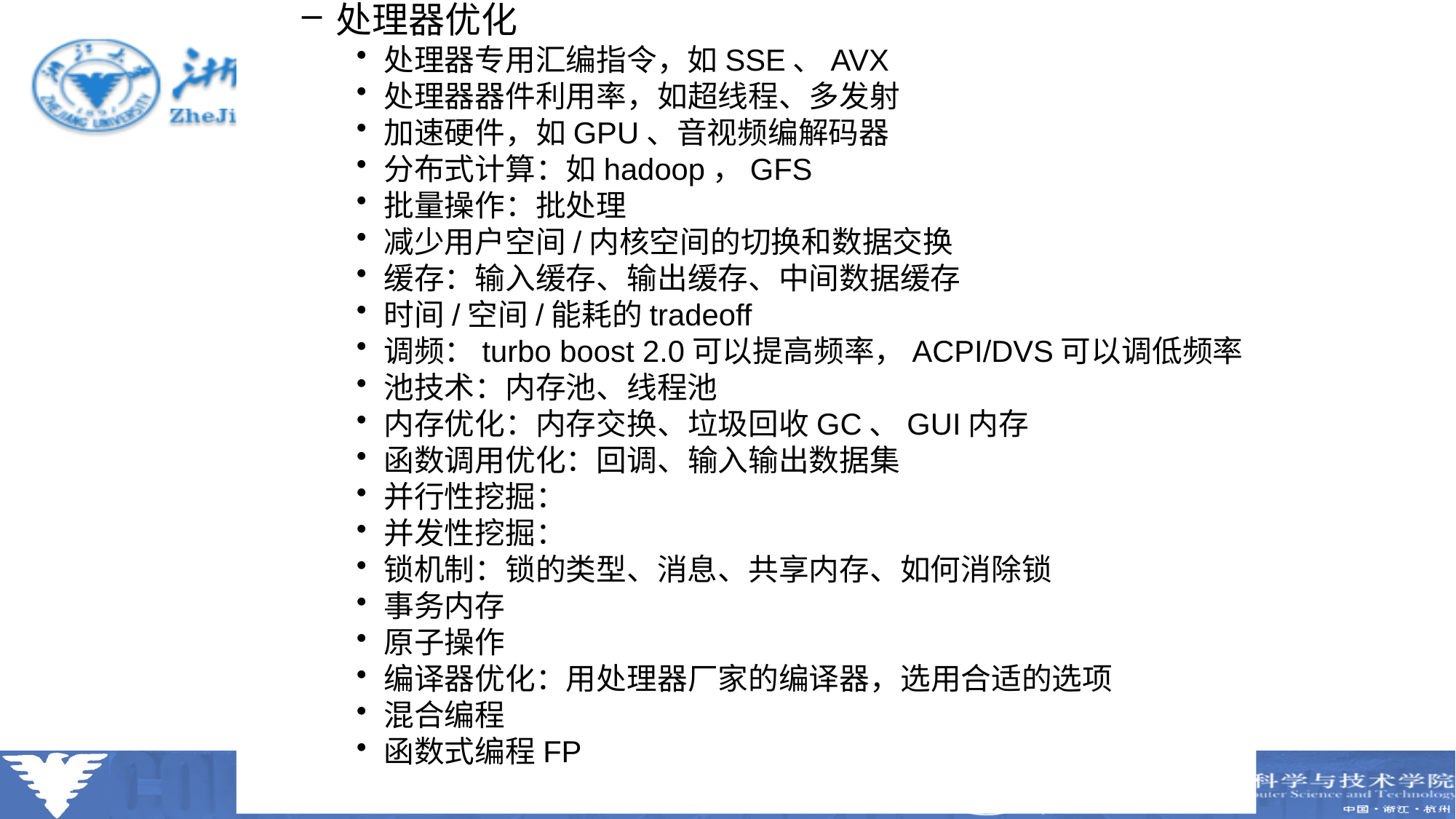

处理器优化
处理器专用汇编指令，如SSE、AVX
处理器器件利用率，如超线程、多发射
加速硬件，如GPU、音视频编解码器
分布式计算：如hadoop，GFS
批量操作：批处理
减少用户空间/内核空间的切换和数据交换
缓存：输入缓存、输出缓存、中间数据缓存
时间/空间/能耗的tradeoff
调频：turbo boost 2.0可以提高频率，ACPI/DVS可以调低频率
池技术：内存池、线程池
内存优化：内存交换、垃圾回收GC、GUI内存
函数调用优化：回调、输入输出数据集
并行性挖掘：
并发性挖掘：
锁机制：锁的类型、消息、共享内存、如何消除锁
事务内存
原子操作
编译器优化：用处理器厂家的编译器，选用合适的选项
混合编程
函数式编程FP

#